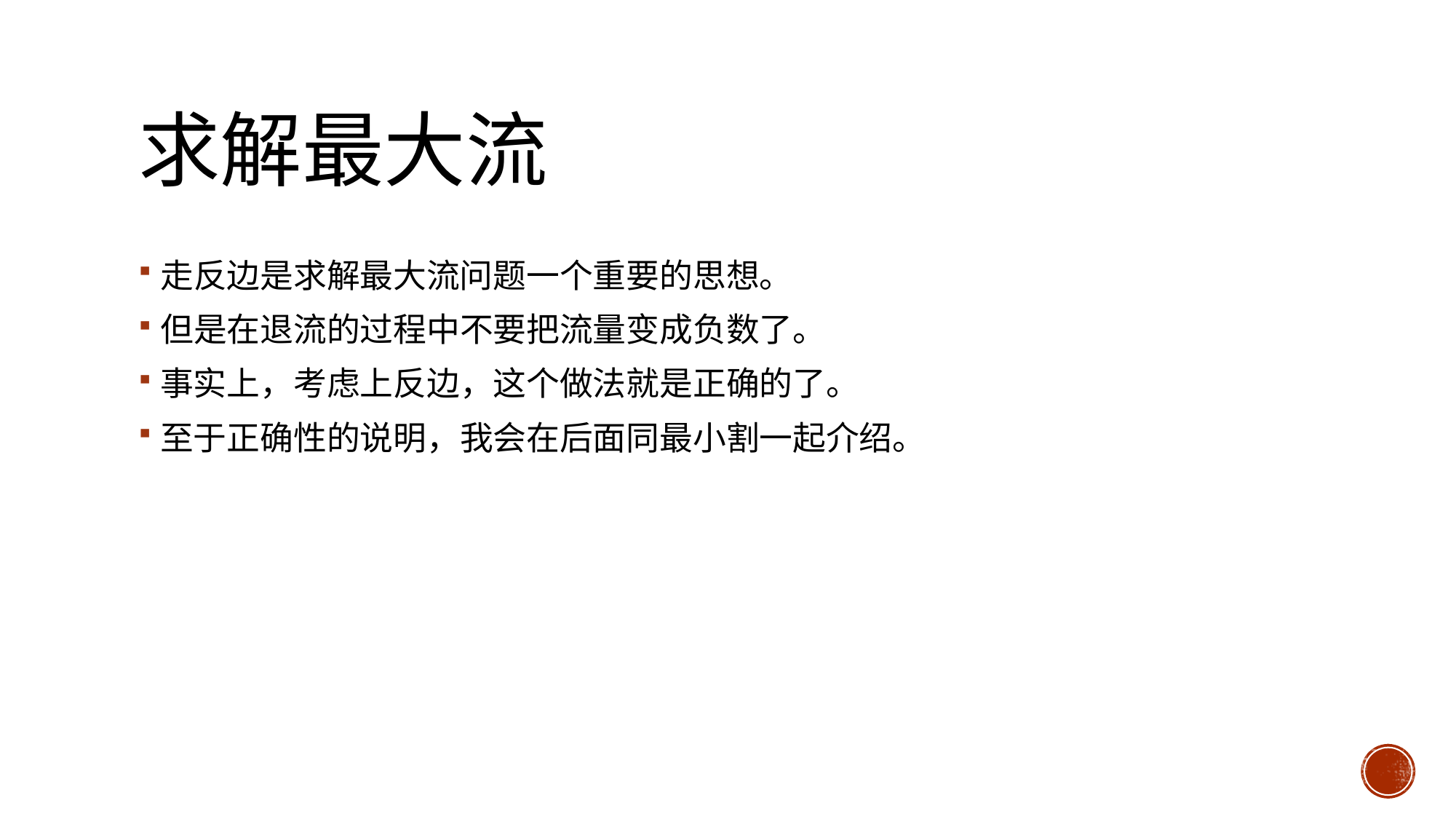

# 求解最大流
走反边是求解最大流问题一个重要的思想。
但是在退流的过程中不要把流量变成负数了。
事实上，考虑上反边，这个做法就是正确的了。
至于正确性的说明，我会在后面同最小割一起介绍。